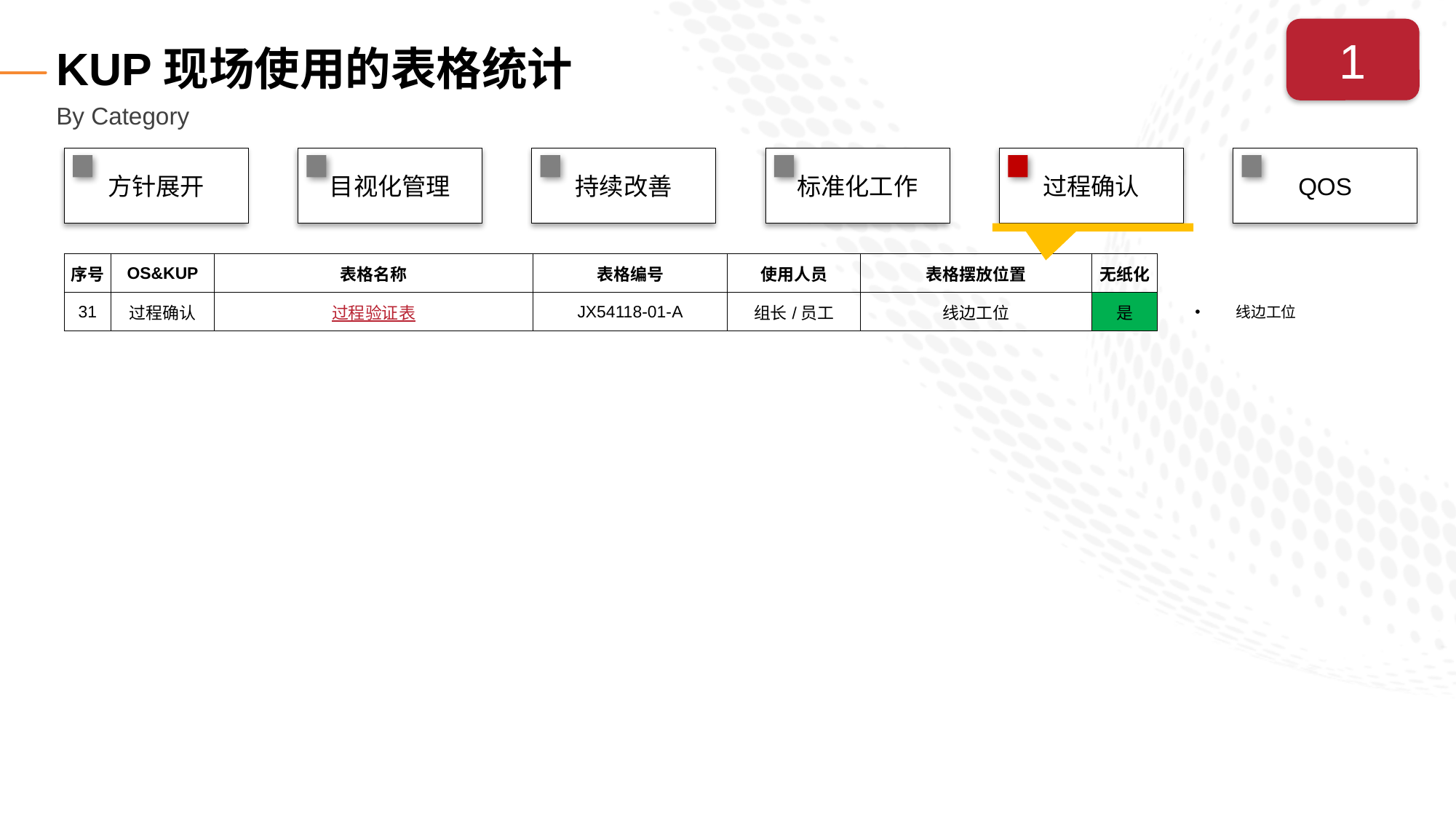

# KUP现场使用的表格统计
1
By Category
方针展开

目视化管理

持续改善

标准化工作

过程确认

QOS

| 序号 | OS&KUP | 表格名称 | 表格编号 | 使用人员 | 表格摆放位置 | 无纸化 |
| --- | --- | --- | --- | --- | --- | --- |
| 31 | 过程确认 | 过程验证表 | JX54118-01-A | 组长/员工 | 线边工位 | 是 |
线边工位